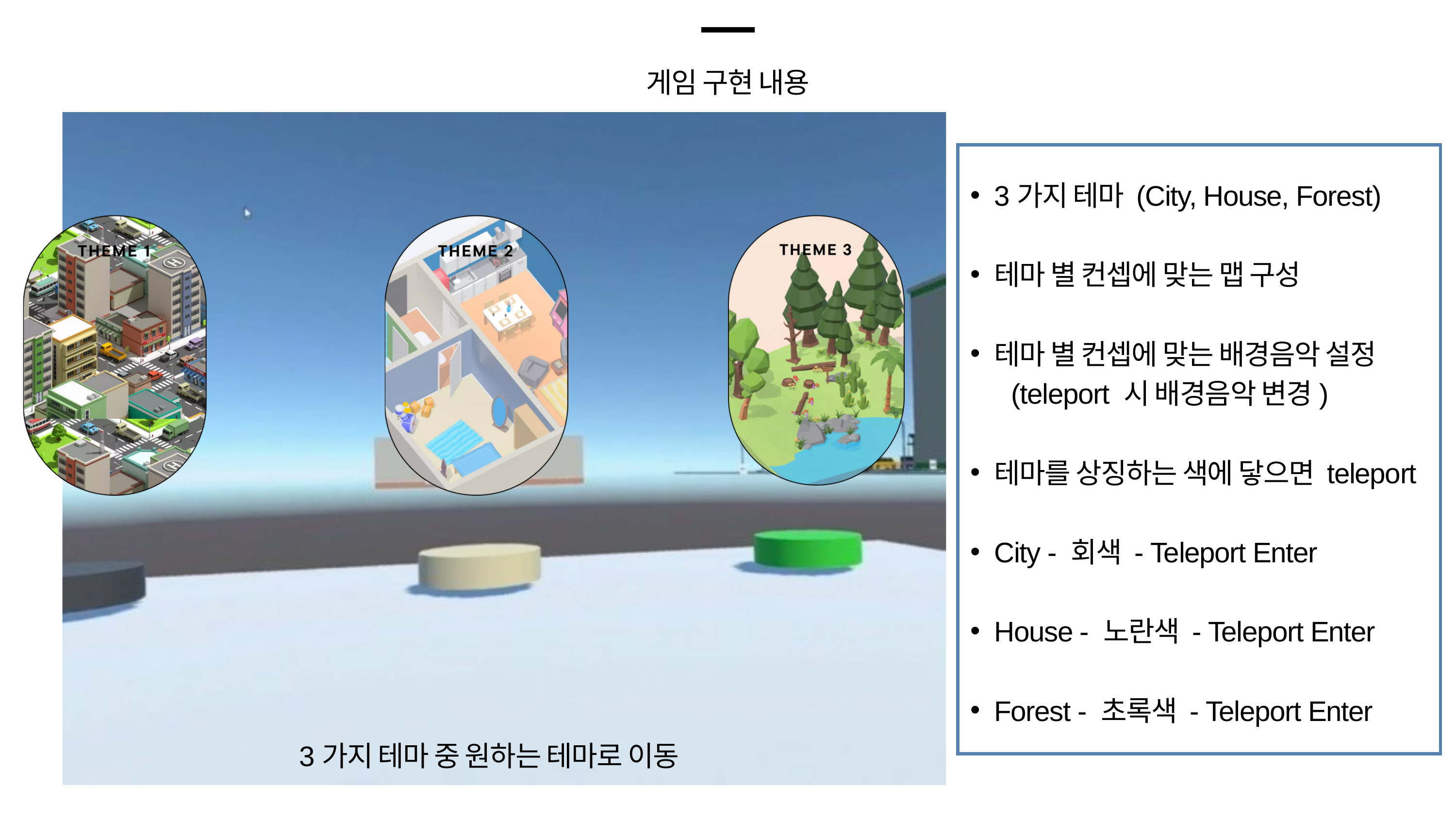

게임 구현 내용

3가지 테마 (City, House, Forest)

테마 별 컨셉에 맞는 맵 구성

테마 별 컨셉에 맞는 배경음악 설정
         (teleport 시 배경음악 변경)

테마를 상징하는 색에 닿으면 teleport

City - 회색 - Teleport Enter

House - 노란색 - Teleport Enter

Forest - 초록색 - Teleport Enter

3가지 테마 중 원하는 테마로 이동